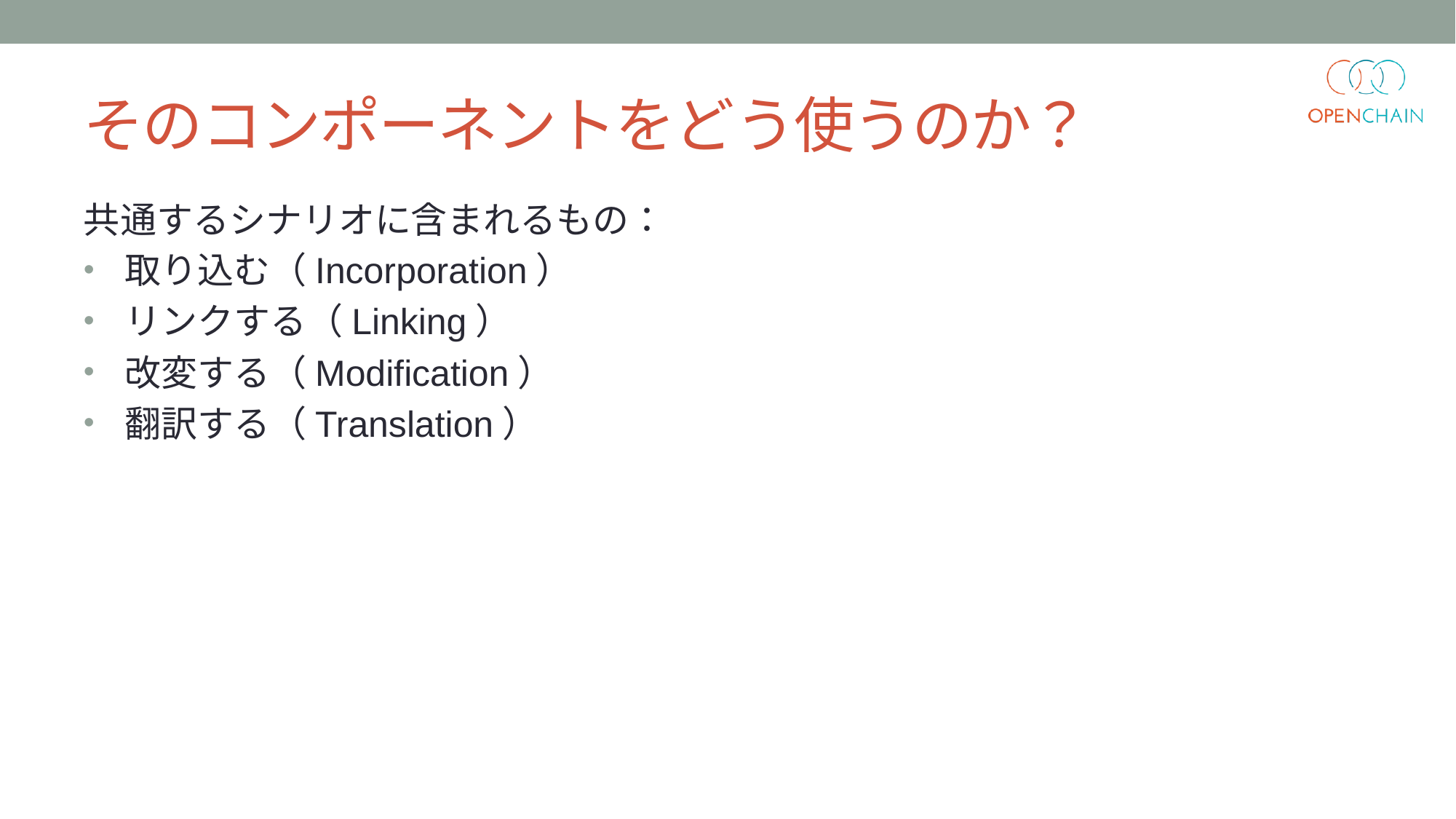

# そのコンポーネントをどう使うのか？
共通するシナリオに含まれるもの：
取り込む（Incorporation）
リンクする（Linking）
改変する（Modification）
翻訳する（Translation）